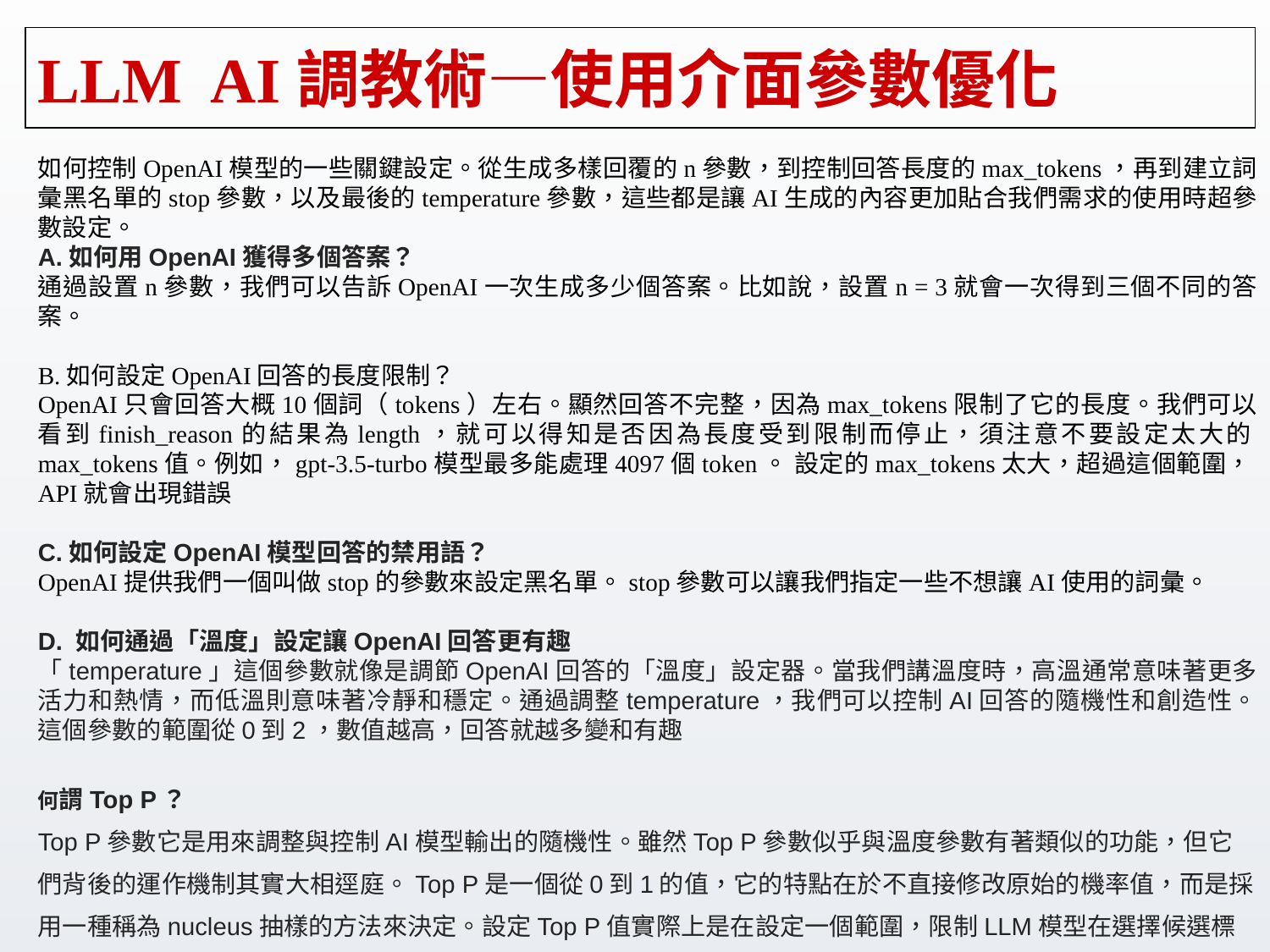

# LLM  AI調教術—使用介面參數優化
如何控制OpenAI模型的一些關鍵設定。從生成多樣回覆的n參數，到控制回答長度的max_tokens，再到建立詞彙黑名單的stop參數，以及最後的temperature參數，這些都是讓AI生成的內容更加貼合我們需求的使用時超參數設定。
A.如何用OpenAI獲得多個答案？
通過設置n參數，我們可以告訴OpenAI一次生成多少個答案。比如說，設置n = 3就會一次得到三個不同的答案。

B.如何設定OpenAI回答的長度限制？
OpenAI只會回答大概10個詞（tokens）左右。顯然回答不完整，因為max_tokens限制了它的長度。我們可以看到finish_reason的結果為length，就可以得知是否因為長度受到限制而停止，須注意不要設定太大的max_tokens值。例如，gpt-3.5-turbo模型最多能處理4097個token。 設定的max_tokens太大，超過這個範圍，API就會出現錯誤

C.如何設定OpenAI模型回答的禁用語？
OpenAI提供我們一個叫做stop的參數來設定黑名單。stop參數可以讓我們指定一些不想讓AI使用的詞彙。

D. 如何通過「溫度」設定讓OpenAI回答更有趣
「temperature」這個參數就像是調節OpenAI回答的「溫度」設定器。當我們講溫度時，高溫通常意味著更多活力和熱情，而低溫則意味著冷靜和穩定。通過調整temperature，我們可以控制AI回答的隨機性和創造性。這個參數的範圍從0到2，數值越高，回答就越多變和有趣

何謂Top P？
Top P參數它是用來調整與控制AI模型輸出的隨機性。雖然Top P參數似乎與溫度參數有著類似的功能，但它們背後的運作機制其實大相逕庭。Top P是一個從0到1的值，它的特點在於不直接修改原始的機率值，而是採用一種稱為nucleus抽樣的方法來決定。設定Top P值實際上是在設定一個範圍，限制LLM模型在選擇候選標記時的選項，而非改變這些標記初始的機率值。